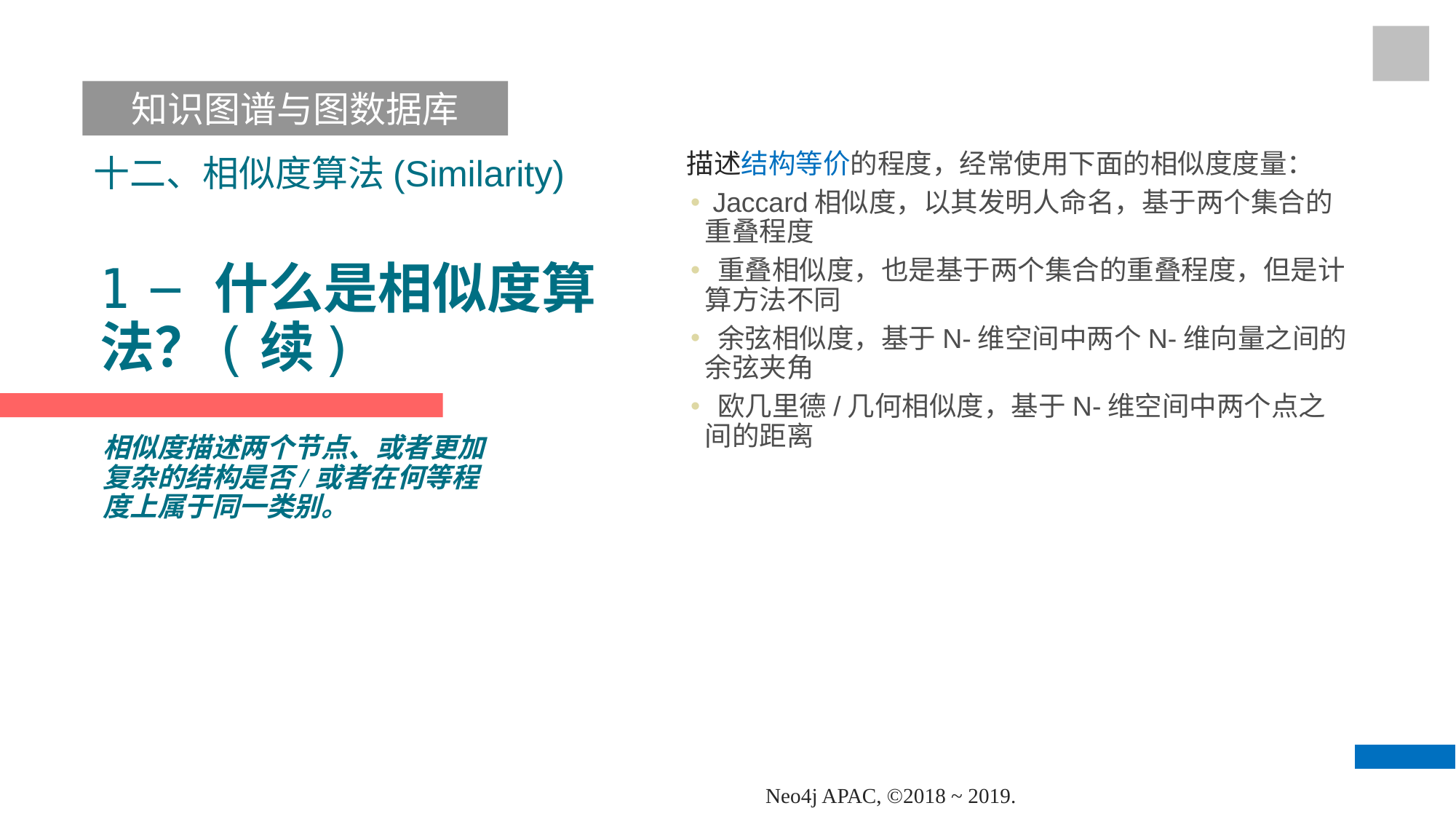

知识图谱与图数据库
十二、相似度算法(Similarity)
      描述结构等价的程度，经常使用下面的相似度度量：
 Jaccard相似度，以其发明人命名，基于两个集合的重叠程度
 重叠相似度，也是基于两个集合的重叠程度，但是计算方法不同
 余弦相似度，基于N-维空间中两个N-维向量之间的余弦夹角
 欧几里德/几何相似度，基于N-维空间中两个点之间的距离

# 1 – 什么是相似度算法？(续)
相似度描述两个节点、或者更加复杂的结构是否/或者在何等程度上属于同一类别。